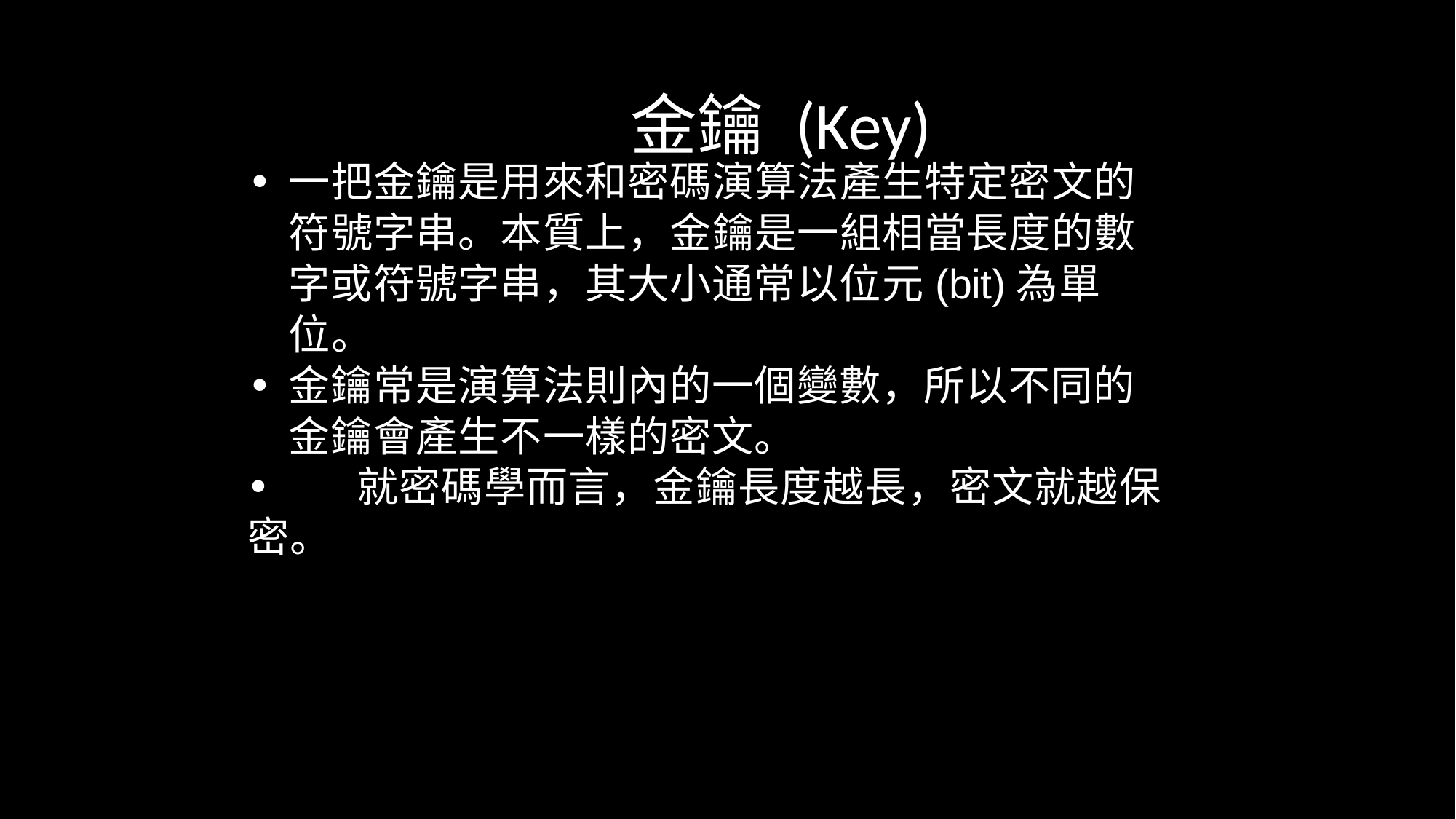

金鑰 (Key)
•	一把金鑰是用來和密碼演算法產生特定密文的  符號字串。本質上，金鑰是一組相當長度的數  字或符號字串，其大小通常以位元(bit)為單位。
•	金鑰常是演算法則內的一個變數，所以不同的  金鑰會產生不一樣的密文。
•	就密碼學而言，金鑰長度越長，密文就越保密。